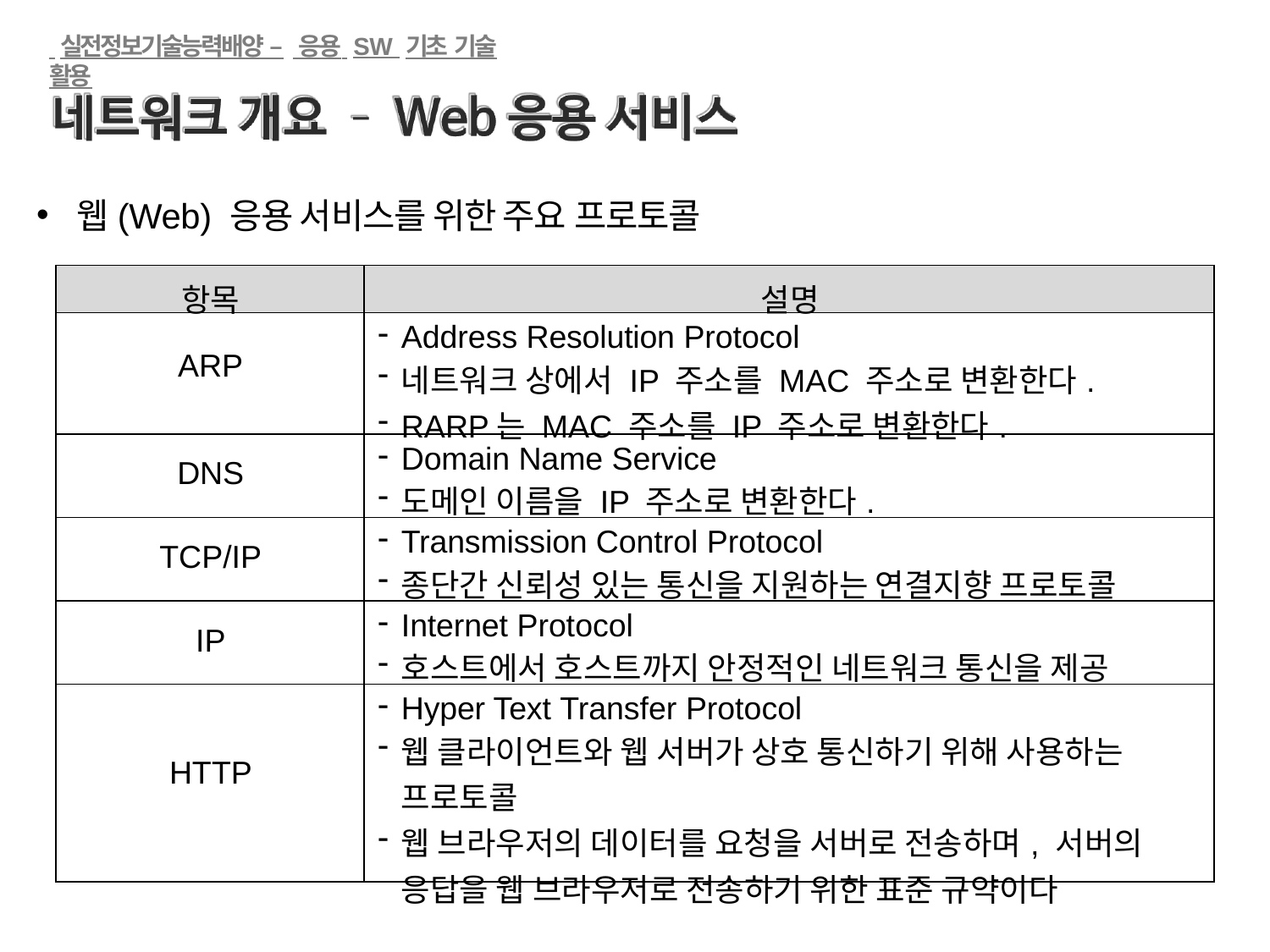

실전정보기술능력배양 – 응용 SW 기초 기술 활용

웹(Web) 응용 서비스를 위한 주요 프로토콜
| 항목 | 설명 |
| --- | --- |
| ARP | Address Resolution Protocol 네트워크 상에서 IP 주소를 MAC 주소로 변환한다. RARP는 MAC 주소를 IP 주소로 변환한다. |
| DNS | Domain Name Service 도메인 이름을 IP 주소로 변환한다. |
| TCP/IP | Transmission Control Protocol 종단간 신뢰성 있는 통신을 지원하는 연결지향 프로토콜 |
| IP | Internet Protocol 호스트에서 호스트까지 안정적인 네트워크 통신을 제공 |
| HTTP | Hyper Text Transfer Protocol 웹 클라이언트와 웹 서버가 상호 통신하기 위해 사용하는 프로토콜 웹 브라우저의 데이터를 요청을 서버로 전송하며, 서버의 응답을 웹 브라우저로 전송하기 위한 표준 규약이다 |
김윤수 (kchris000@gmail.com)
345